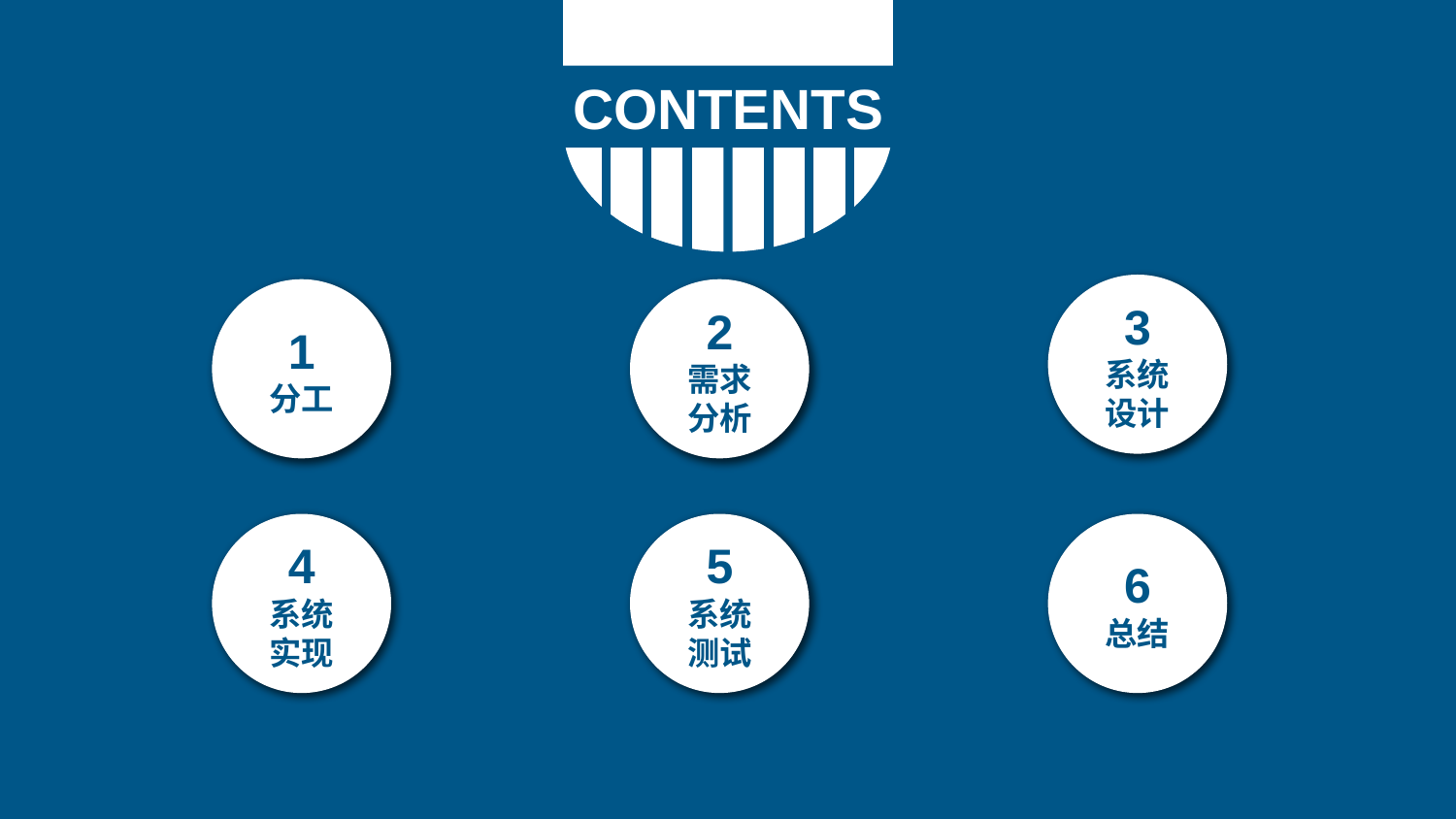

CONTENTS
3
系统
设计
1
分工
2
需求
分析
4
系统
实现
5
系统
测试
6
总结